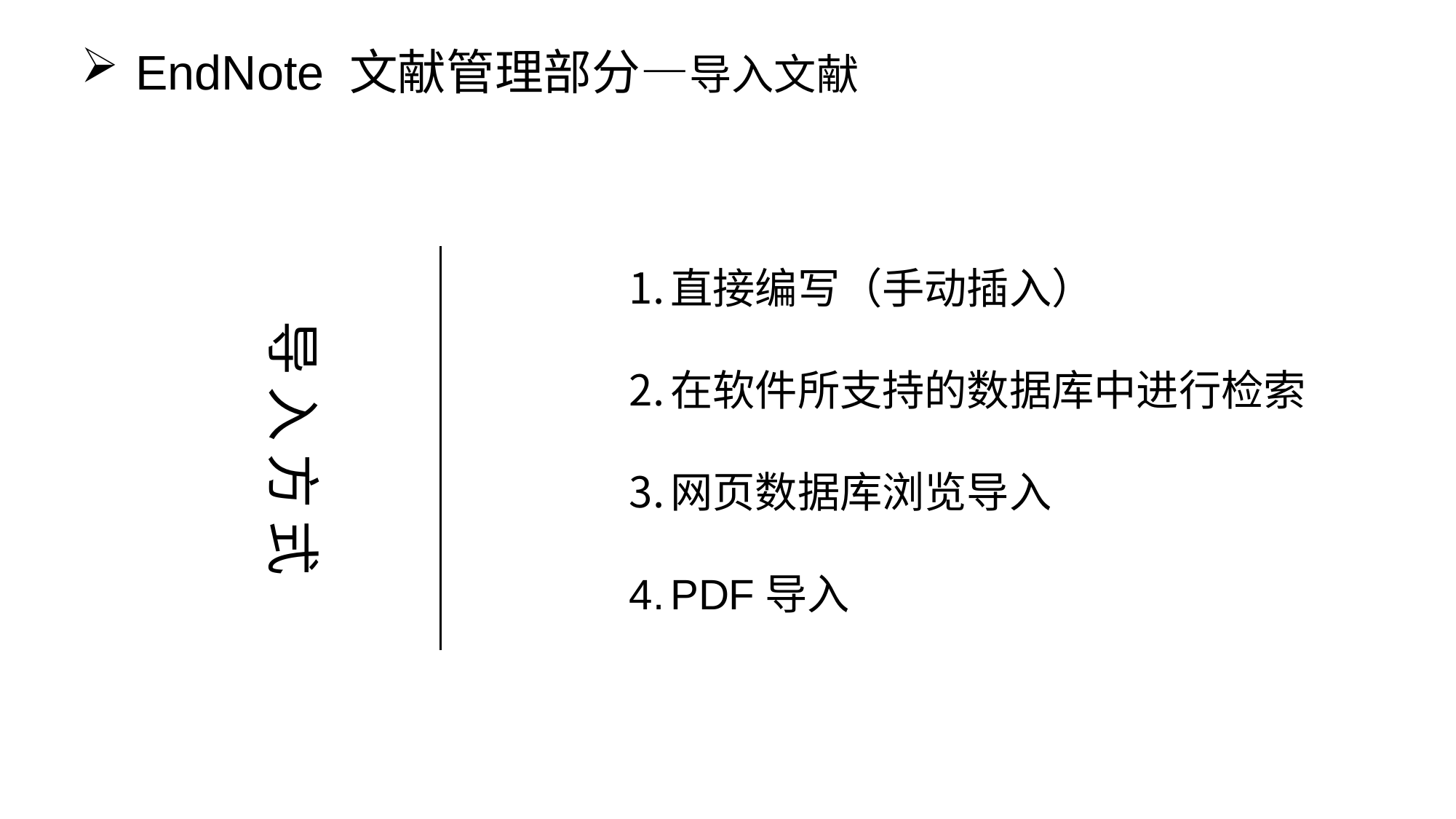

EndNote 文献管理部分—导入文献
直接编写（手动插入）
在软件所支持的数据库中进行检索
网页数据库浏览导入
PDF导入
导 入 方 式